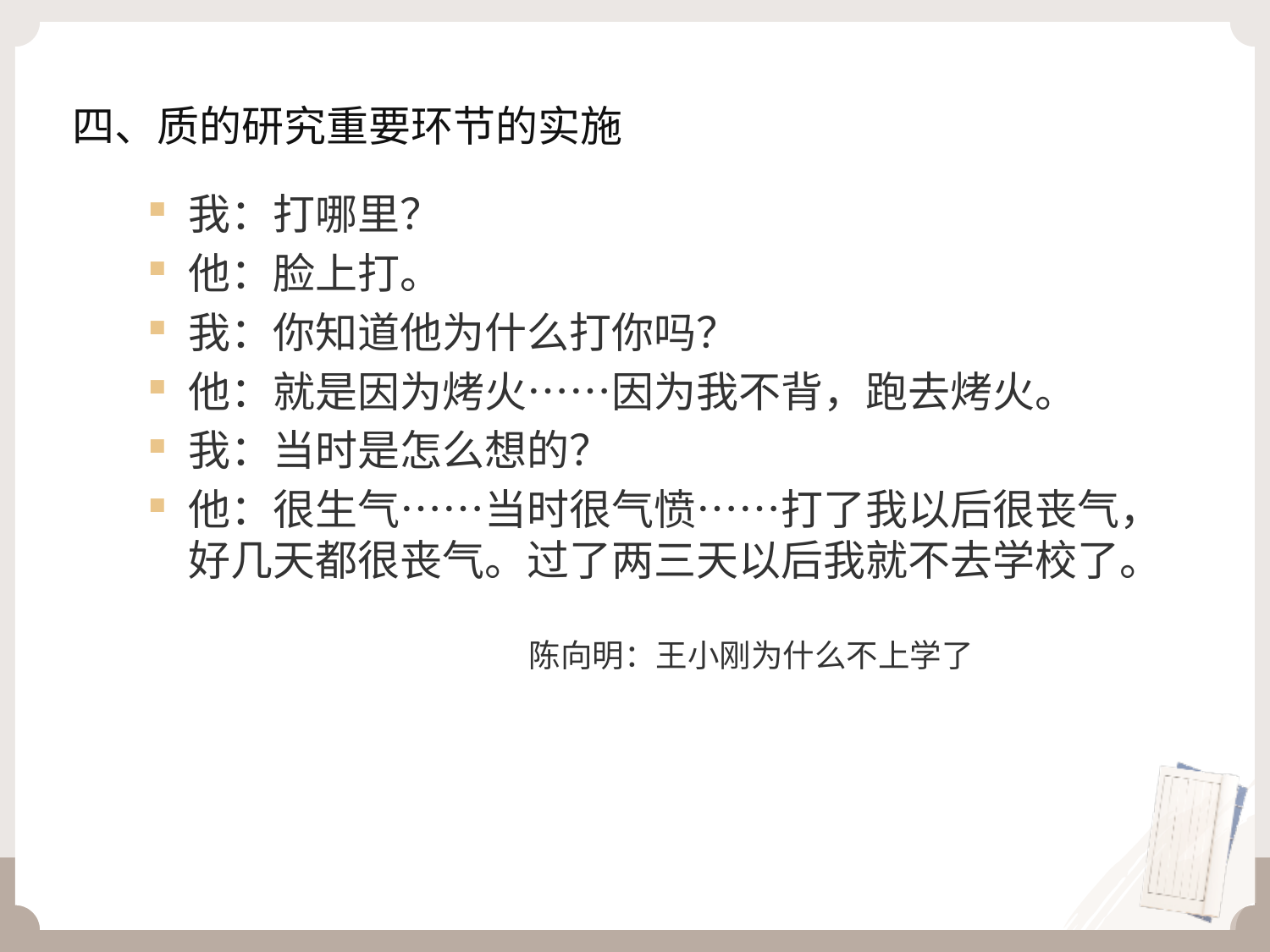

# 四、质的研究重要环节的实施
我：打哪里？
他：脸上打。
我：你知道他为什么打你吗？
他：就是因为烤火……因为我不背，跑去烤火。
我：当时是怎么想的？
他：很生气……当时很气愤……打了我以后很丧气，好几天都很丧气。过了两三天以后我就不去学校了。

                      陈向明：王小刚为什么不上学了